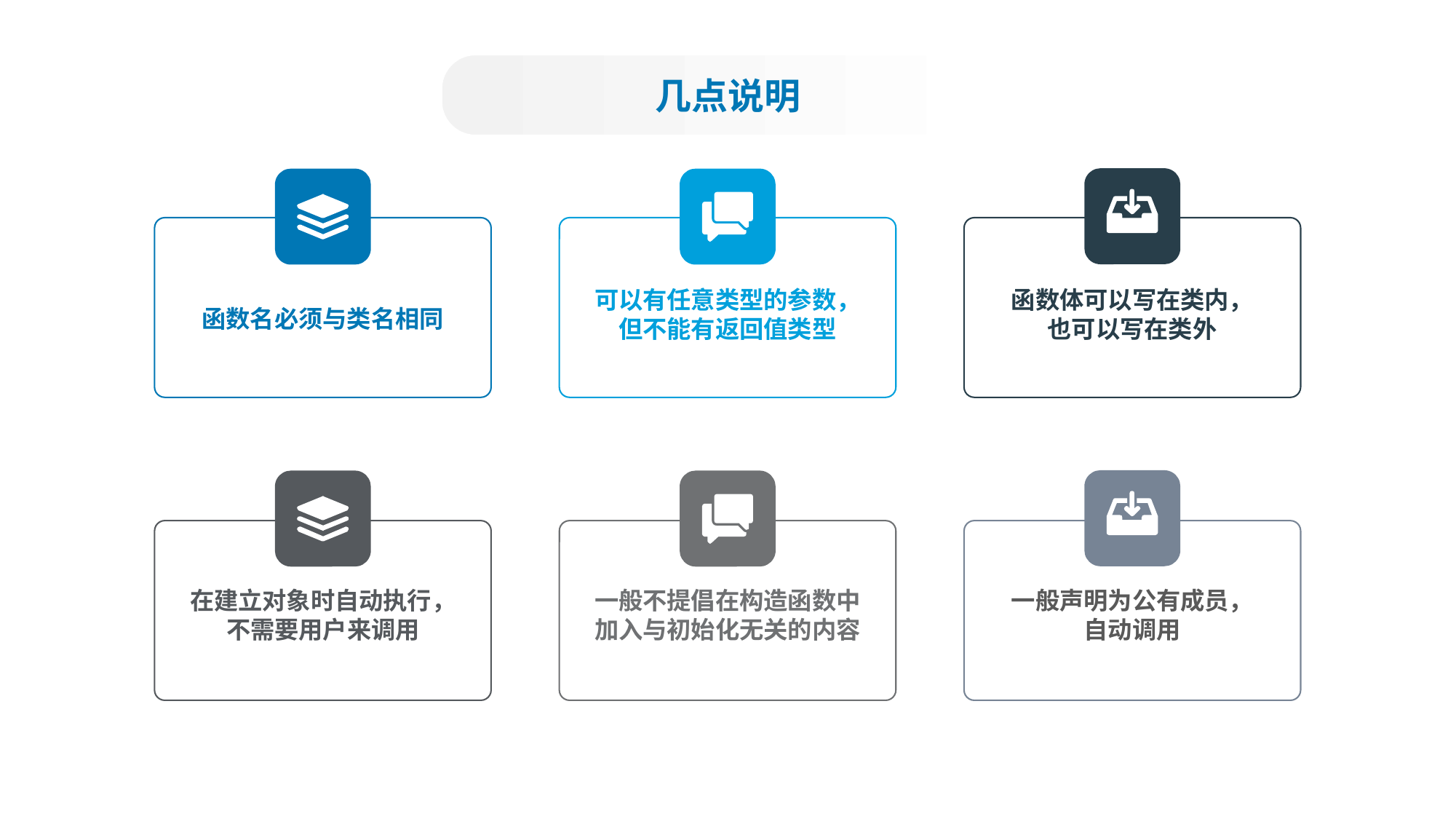

几点说明

函数体可以写在类内，
也可以写在类外

可以有任意类型的参数，
但不能有返回值类型

函数名必须与类名相同

一般声明为公有成员，
自动调用

一般不提倡在构造函数中
加入与初始化无关的内容

在建立对象时自动执行，
不需要用户来调用